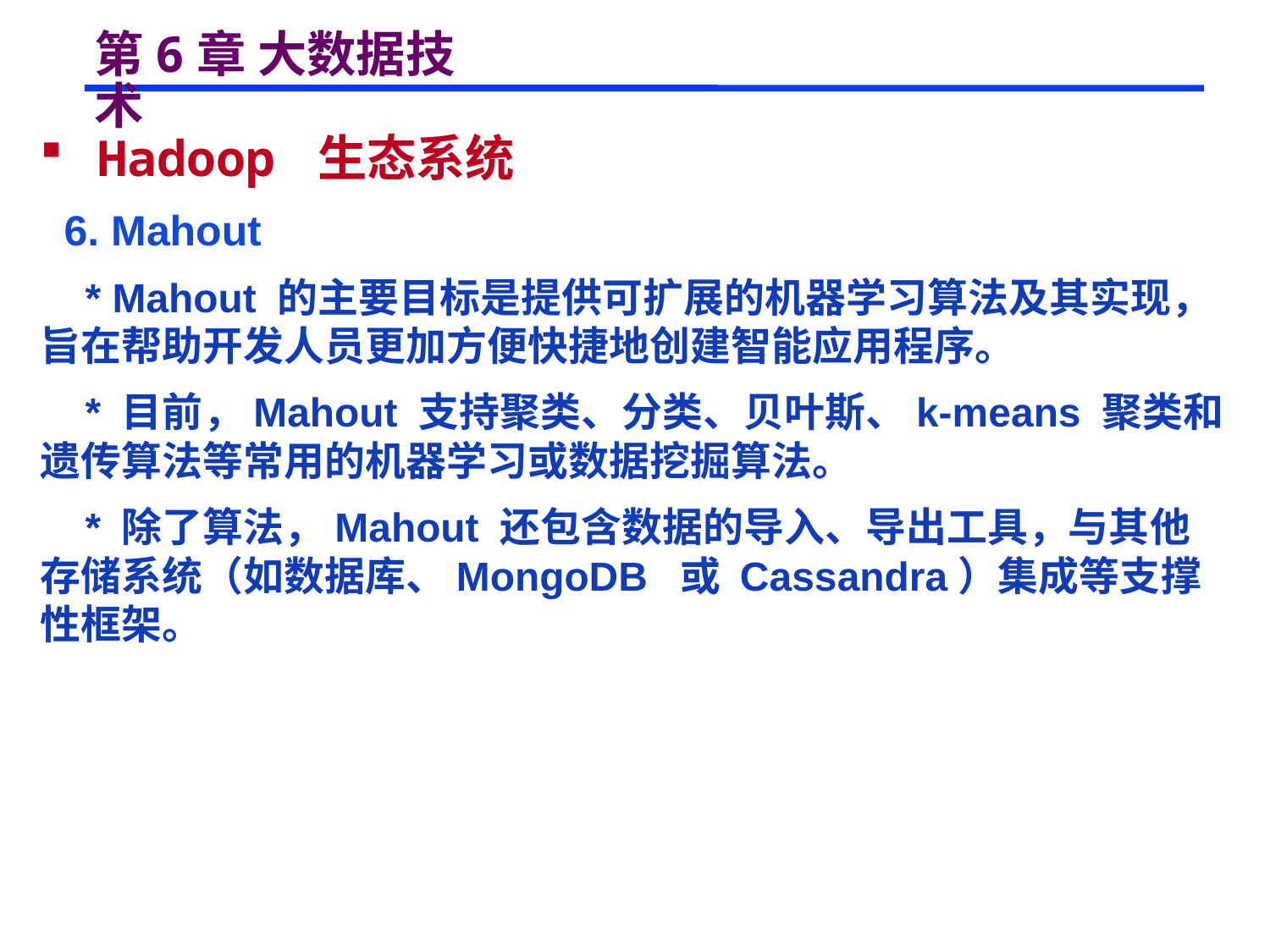

# 第6章 大数据技术
 Hadoop 生态系统
  6. Mahout
    * Mahout 的主要目标是提供可扩展的机器学习算法及其实现，旨在帮助开发人员更加方便快捷地创建智能应用程序。
    * 目前，Mahout 支持聚类、分类、贝叶斯、k-means 聚类和遗传算法等常用的机器学习或数据挖掘算法。
    * 除了算法，Mahout 还包含数据的导入、导出工具，与其他存储系统（如数据库、MongoDB  或 Cassandra）集成等支撑性框架。